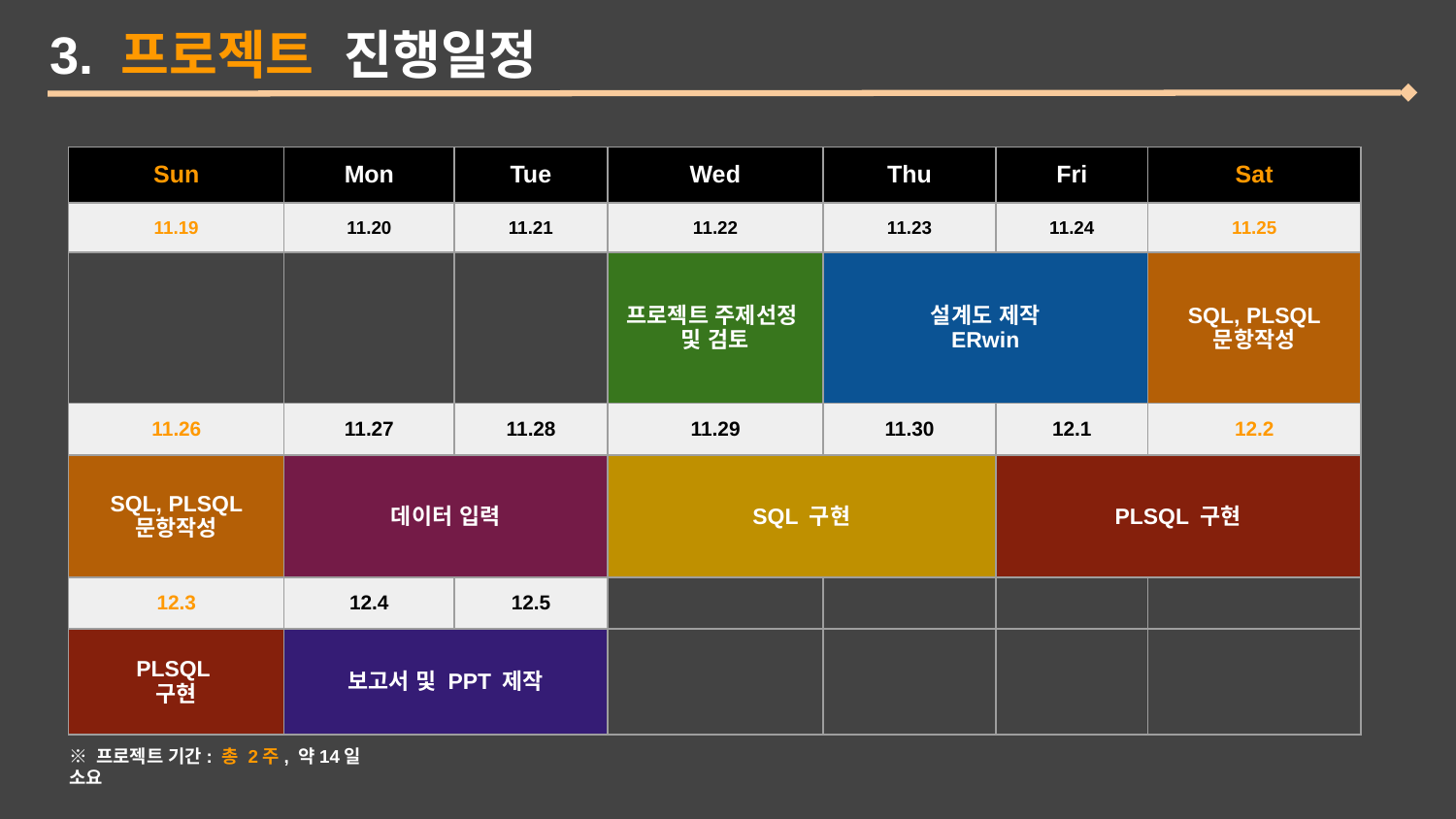

3. 프로젝트  진행일정
| Sun | Mon | Tue | Wed | Thu | Fri | Sat |
| --- | --- | --- | --- | --- | --- | --- |
| 11.19 | 11.20 | 11.21 | 11.22 | 11.23 | 11.24 | 11.25 |
|  |  |  | 프로젝트 주제선정 및 검토 | 설계도 제작 ERwin |  | SQL, PLSQL 문항작성 |
| 11.26 | 11.27 | 11.28 | 11.29 | 11.30 | 12.1 | 12.2 |
| SQL, PLSQL 문항작성 | 데이터 입력 |  | SQL 구현 |  | PLSQL 구현 |  |
| 12.3 | 12.4 | 12.5 |  |  |  |  |
| PLSQL 구현 | 보고서 및 PPT 제작 |  |  |  |  |  |

※ 프로젝트 기간: 총 2주, 약14일 소요